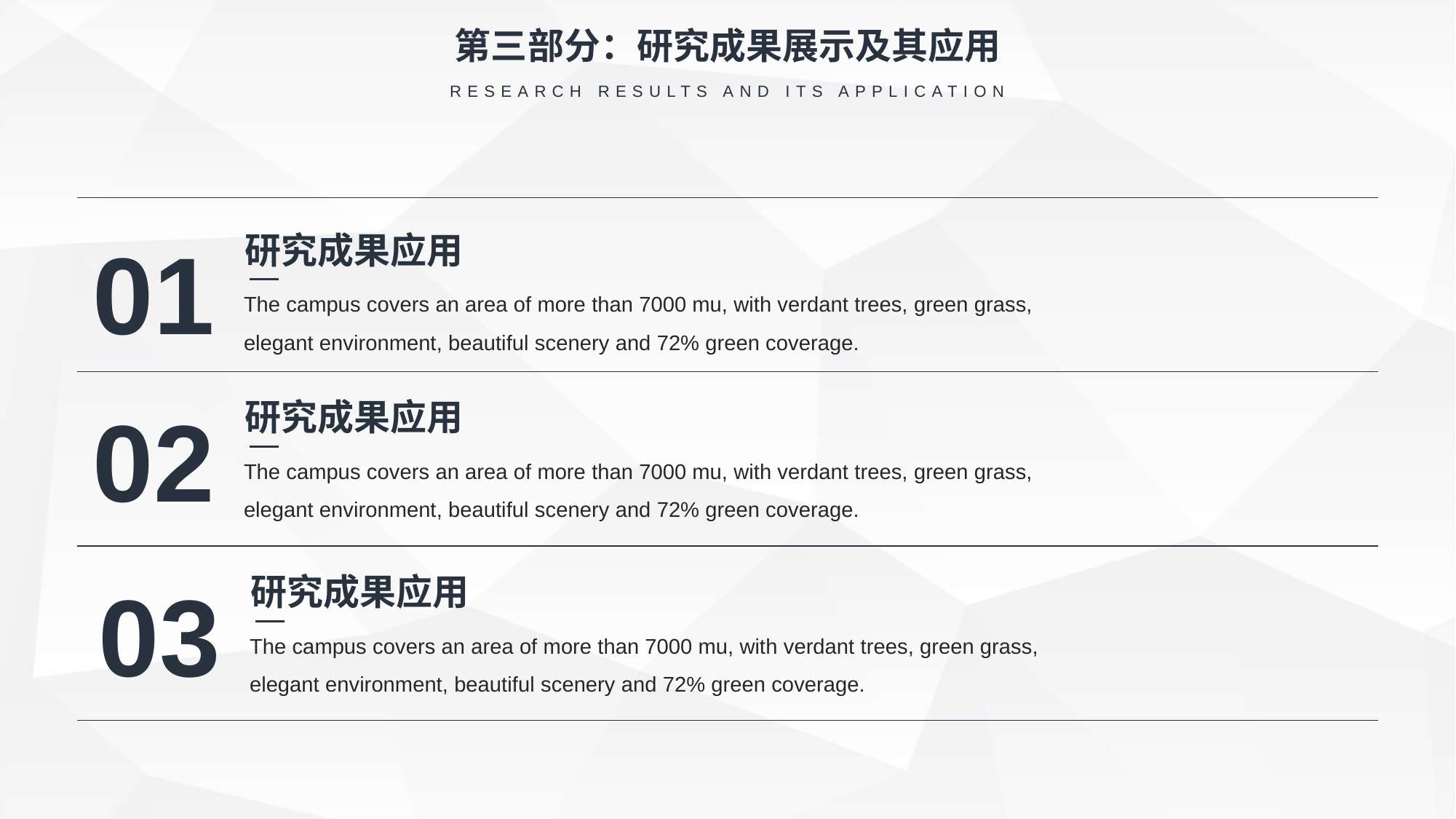

第三部分：研究成果展示及其应用
RESEARCH RESULTS AND ITS APPLICATION
01
研究成果应用
The campus covers an area of more than 7000 mu, with verdant trees, green grass, elegant environment, beautiful scenery and 72% green coverage.
02
研究成果应用
The campus covers an area of more than 7000 mu, with verdant trees, green grass, elegant environment, beautiful scenery and 72% green coverage.
03
研究成果应用
The campus covers an area of more than 7000 mu, with verdant trees, green grass, elegant environment, beautiful scenery and 72% green coverage.